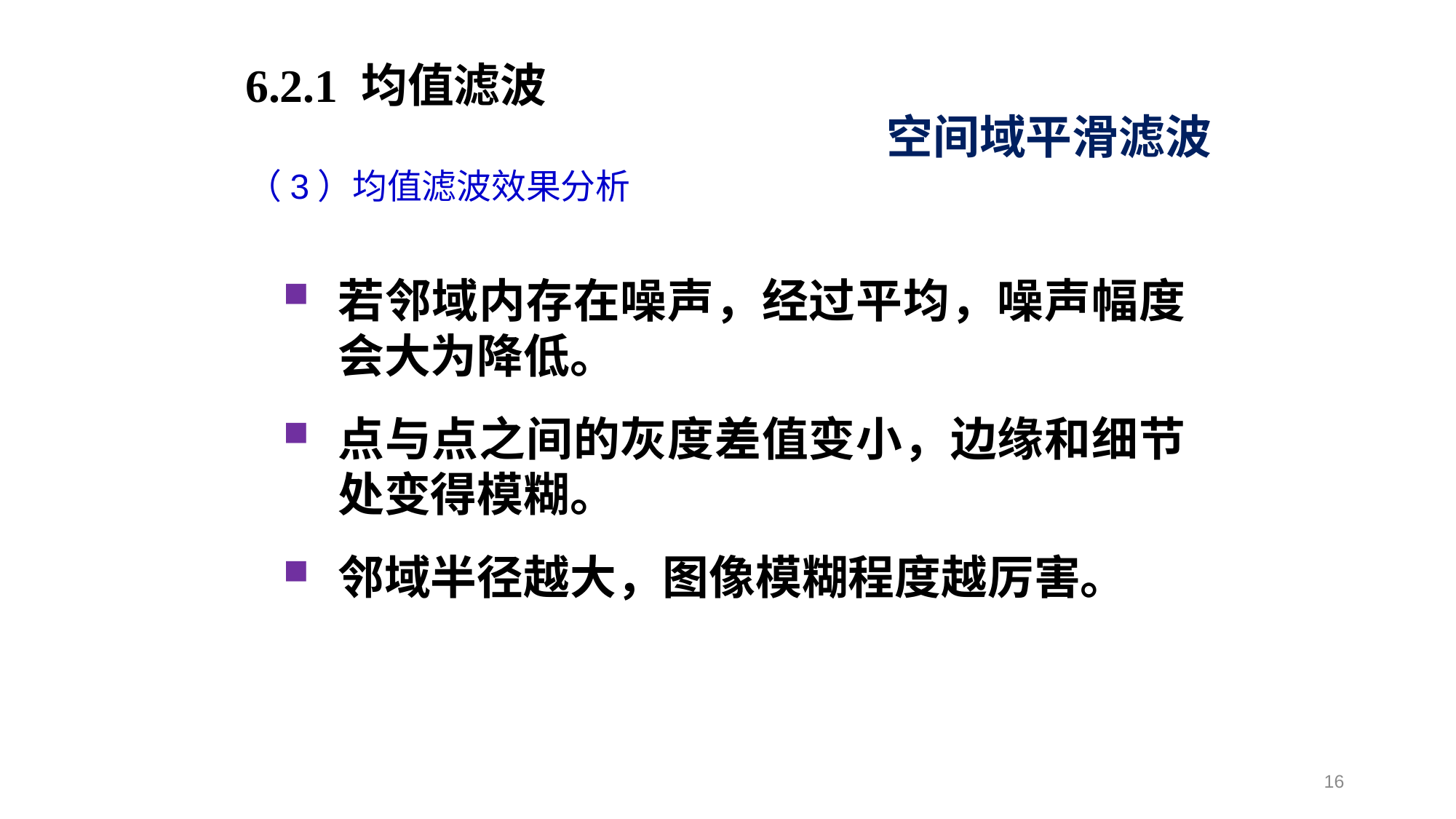

6.2.1 均值滤波
空间域平滑滤波
（3）均值滤波效果分析
若邻域内存在噪声，经过平均，噪声幅度会大为降低。
点与点之间的灰度差值变小，边缘和细节处变得模糊。
邻域半径越大，图像模糊程度越厉害。
16